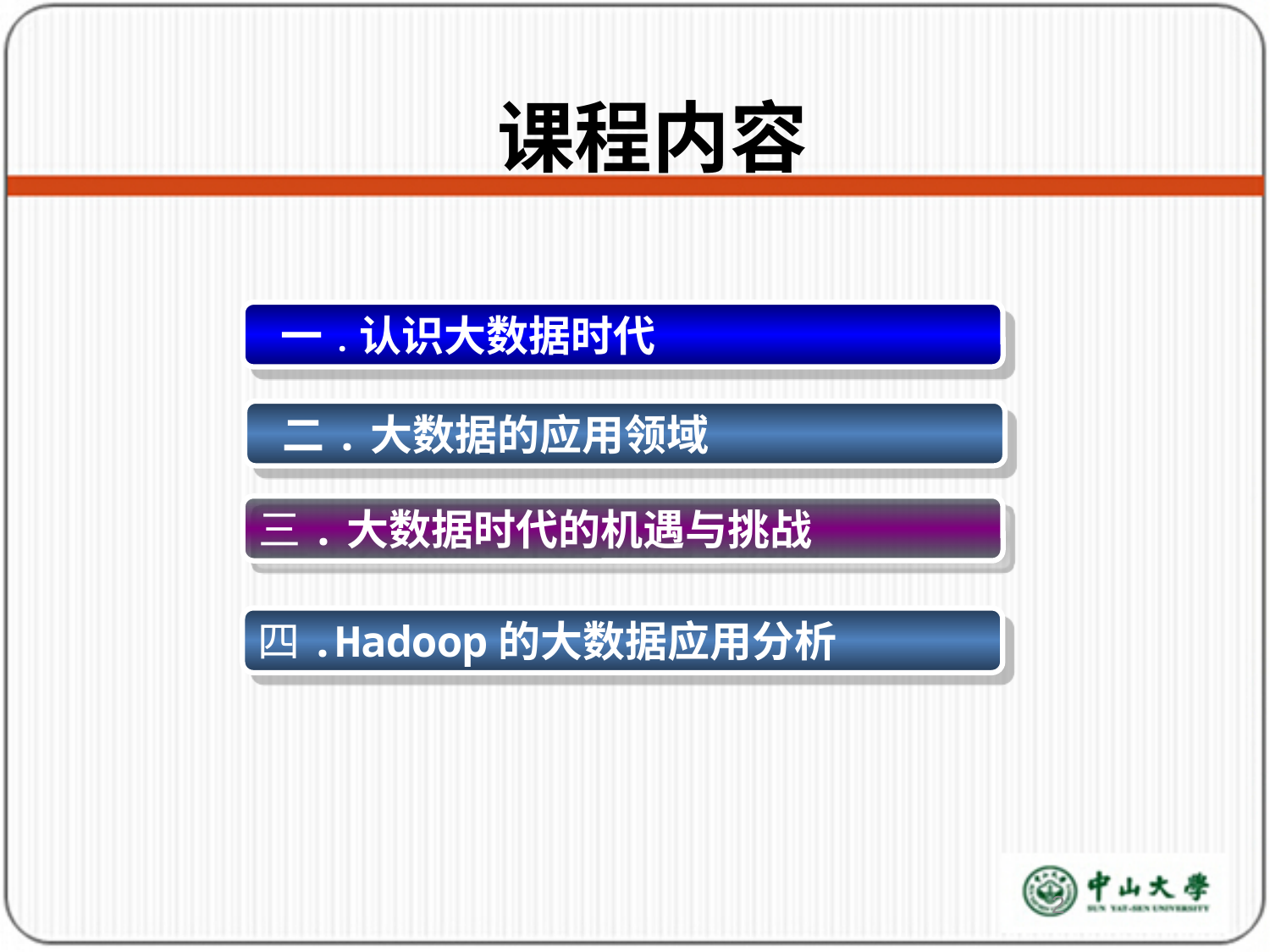

课程内容
 一.认识大数据时代
 二.大数据的应用领域
三.大数据时代的机遇与挑战
四.Hadoop的大数据应用分析
2